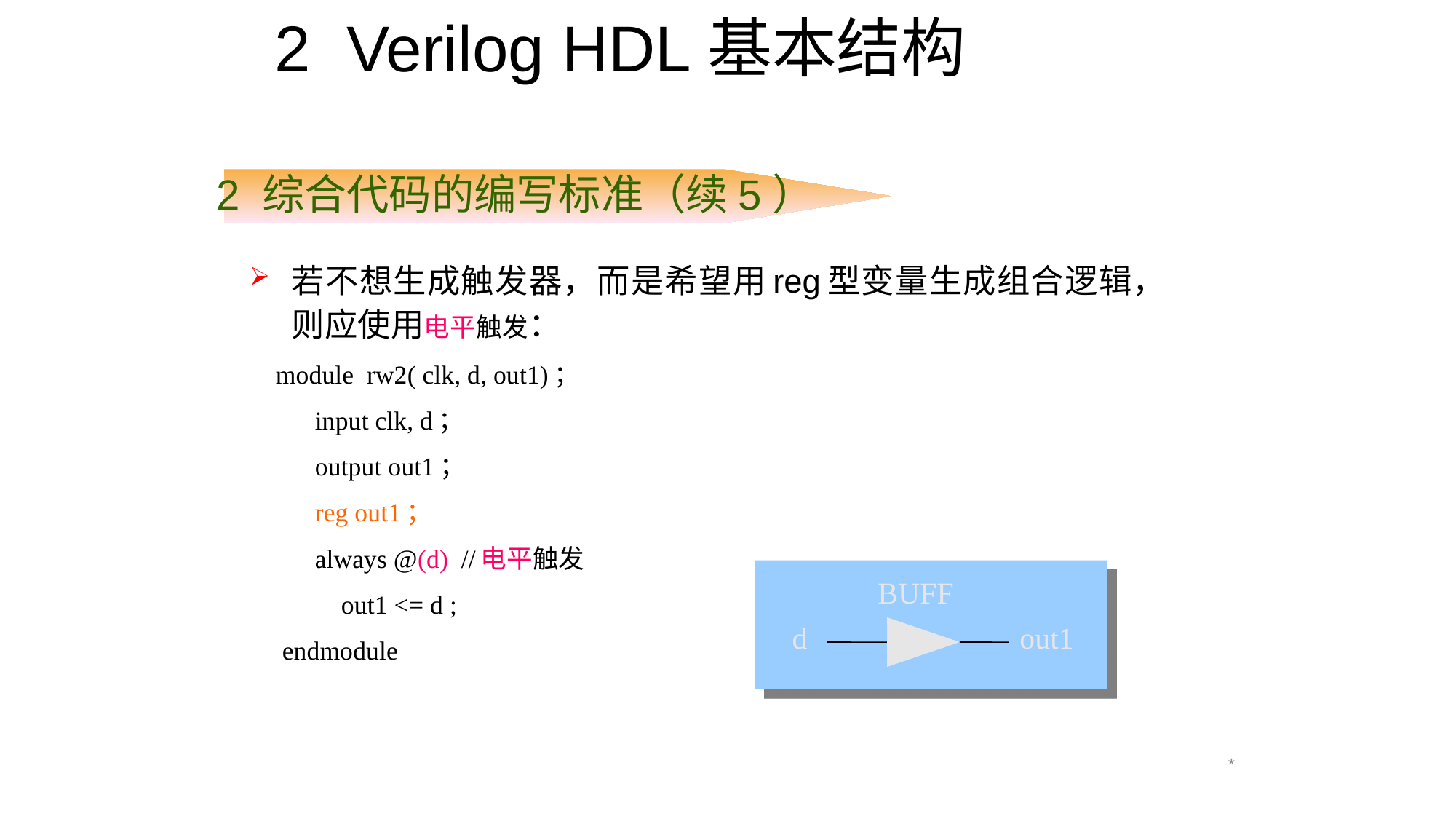

# 2  Verilog HDL基本结构
2 综合代码的编写标准（续5）
若不想生成触发器，而是希望用reg型变量生成组合逻辑，则应使用电平触发：
    module  rw2( clk, d, out1)；
          input clk, d；
          output out1；
          reg out1；
          always @(d)  //电平触发
              out1 <= d ;
     endmodule

BUFF

d
out1

*